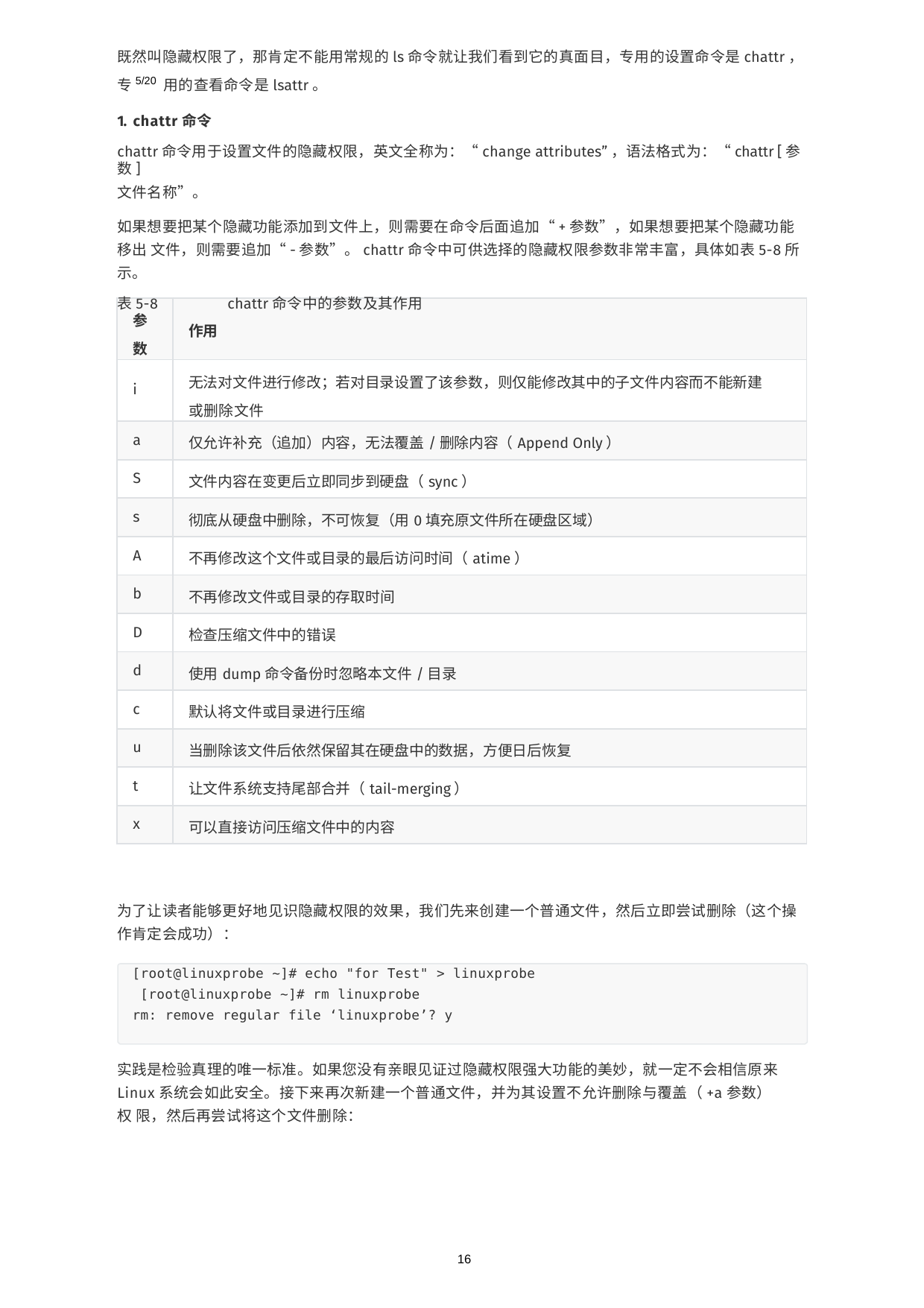

既然叫隐藏权限了，那肯定不能用常规的ls命令就让我们看到它的真面目，专用的设置命令是chattr，专5/20 用的查看命令是lsattr。
1. chattr命令

chattr命令用于设置文件的隐藏权限，英文全称为：“change attributes”，语法格式为：“chattr [参数]
文件名称”。
如果想要把某个隐藏功能添加到文件上，则需要在命令后面追加“+参数”，如果想要把某个隐藏功能移出 文件，则需要追加“-参数”。chattr命令中可供选择的隐藏权限参数非常丰富，具体如表5-8所示。

表5-8	chattr命令中的参数及其作用
| 参 数 | 作用 |
| --- | --- |
| i | 无法对文件进行修改；若对目录设置了该参数，则仅能修改其中的子文件内容而不能新建 或删除文件 |
| a | 仅允许补充（追加）内容，无法覆盖/删除内容（Append Only） |
| S | 文件内容在变更后立即同步到硬盘（sync） |
| s | 彻底从硬盘中删除，不可恢复（用0填充原文件所在硬盘区域） |
| A | 不再修改这个文件或目录的最后访问时间（atime） |
| b | 不再修改文件或目录的存取时间 |
| D | 检查压缩文件中的错误 |
| d | 使用dump命令备份时忽略本文件/目录 |
| c | 默认将文件或目录进行压缩 |
| u | 当删除该文件后依然保留其在硬盘中的数据，方便日后恢复 |
| t | 让文件系统支持尾部合并（tail-merging） |
| x | 可以直接访问压缩文件中的内容 |
为了让读者能够更好地见识隐藏权限的效果，我们先来创建一个普通文件，然后立即尝试删除（这个操 作肯定会成功）：

[root@linuxprobe ~]# echo "for Test" > linuxprobe  [root@linuxprobe ~]# rm linuxprobe
rm: remove regular file ‘linuxprobe’? y

实践是检验真理的唯一标准。如果您没有亲眼见证过隐藏权限强大功能的美妙，就一定不会相信原来  Linux系统会如此安全。接下来再次新建一个普通文件，并为其设置不允许删除与覆盖（+a参数）权 限，然后再尝试将这个文件删除：

16